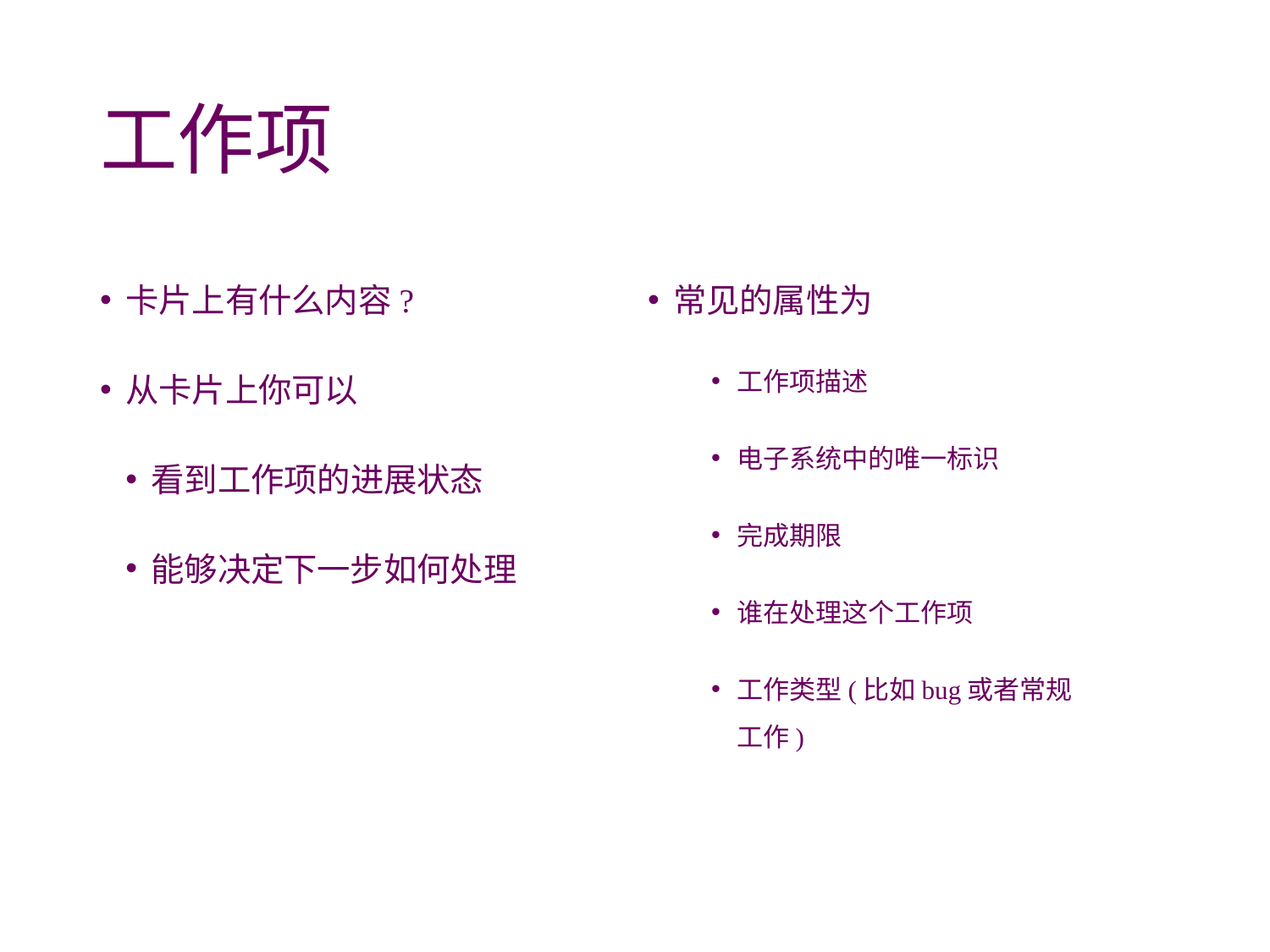

# 工作项
卡片上有什么内容?
从卡片上你可以
看到工作项的进展状态
能够决定下一步如何处理

常见的属性为
工作项描述
电子系统中的唯一标识
完成期限
谁在处理这个工作项
工作类型(比如bug或者常规工作)